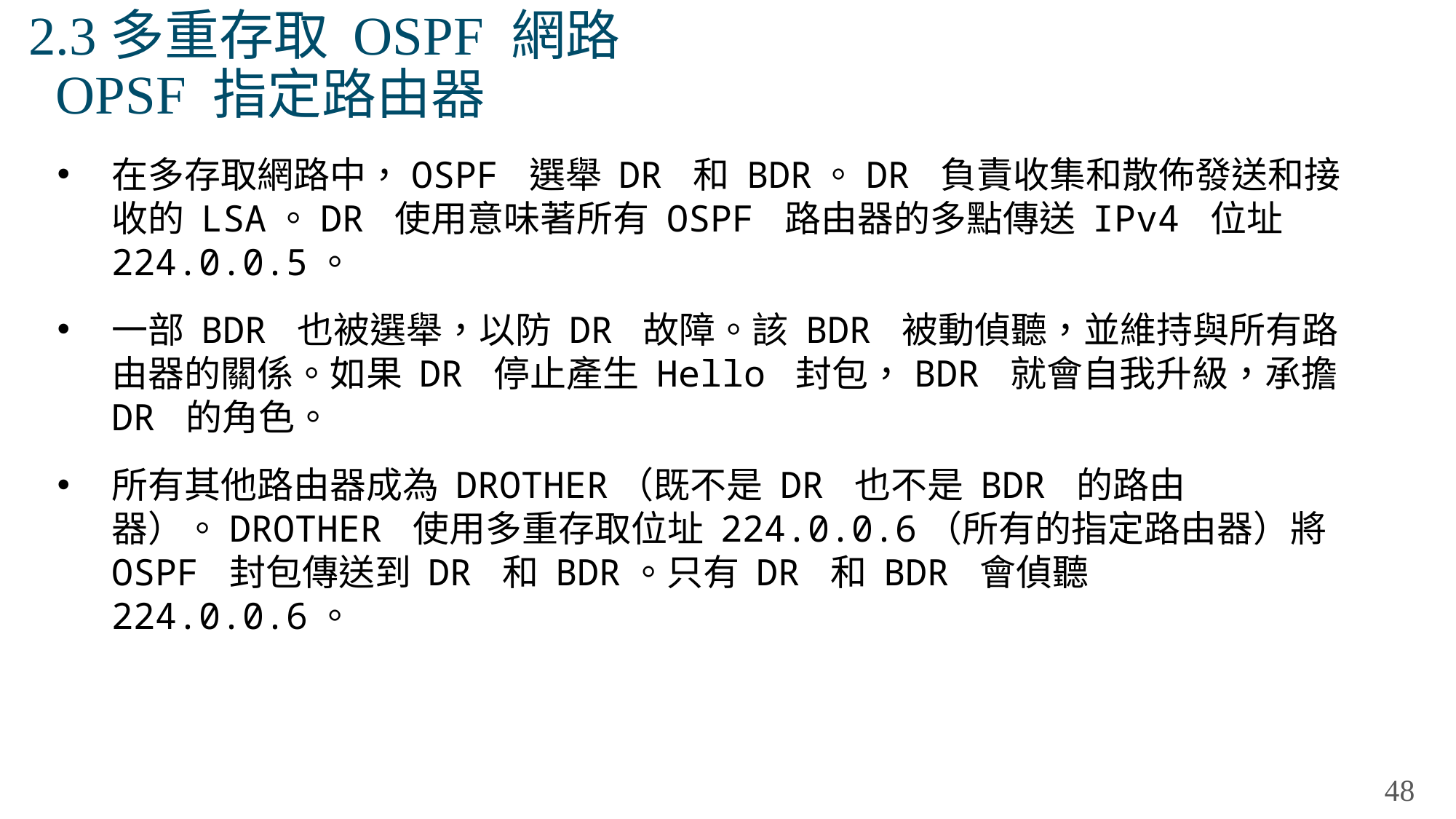

# 2.3多重存取 OSPF 網路 OPSF 指定路由器
在多存取網路中，OSPF 選舉 DR 和 BDR。DR 負責收集和散佈發送和接收的 LSA。DR 使用意味著所有 OSPF 路由器的多點傳送 IPv4 位址 224.0.0.5。
一部 BDR 也被選舉，以防 DR 故障。該 BDR 被動偵聽，並維持與所有路由器的關係。如果 DR 停止產生 Hello 封包，BDR 就會自我升級，承擔 DR 的角色。
所有其他路由器成為 DROTHER（既不是 DR 也不是 BDR 的路由器）。DROTHER 使用多重存取位址 224.0.0.6（所有的指定路由器）將 OSPF 封包傳送到 DR 和 BDR。只有 DR 和 BDR 會偵聽 224.0.0.6。
48